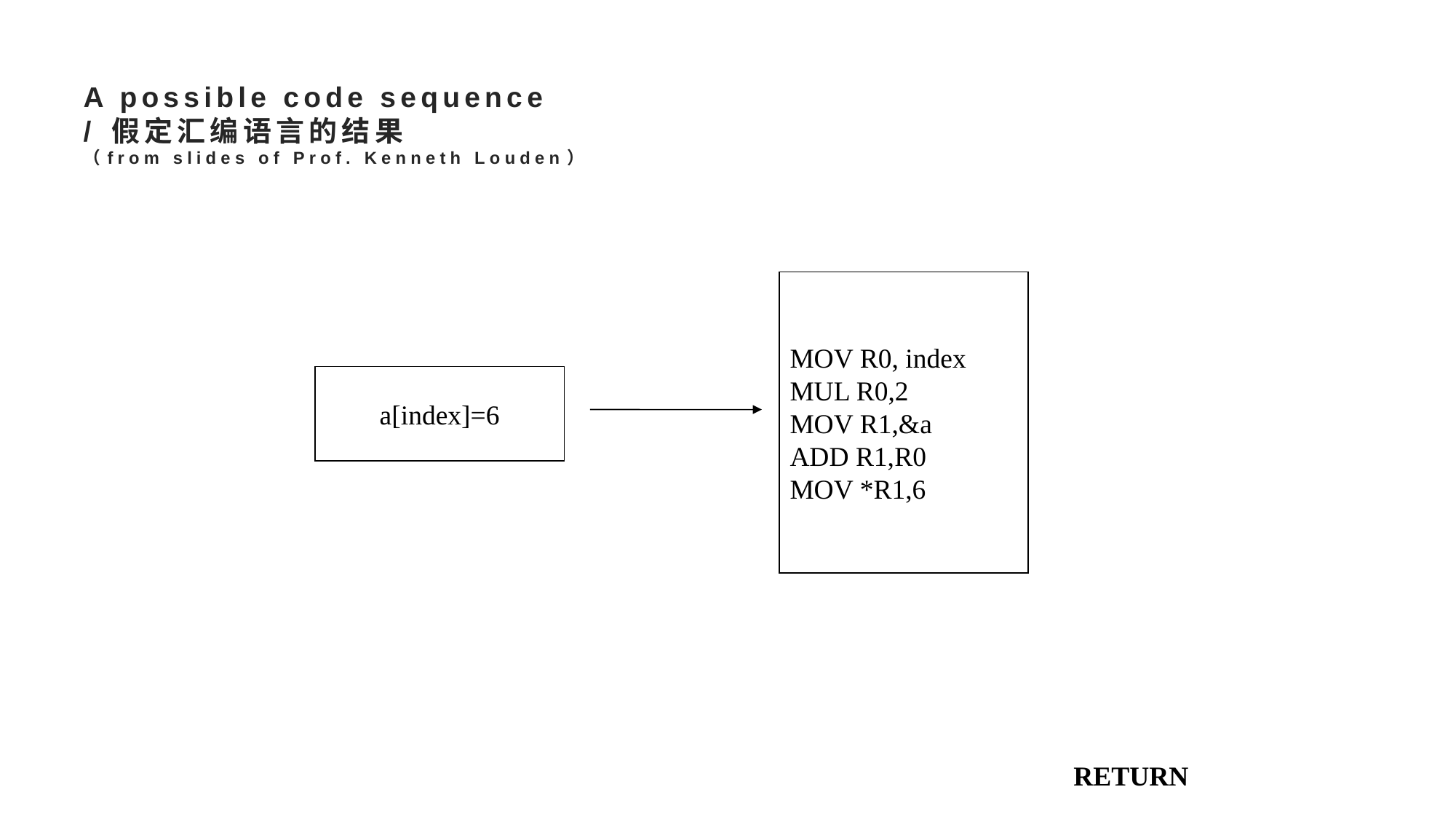

# A possible code sequence / 假定汇编语言的结果 （from slides of Prof. Kenneth Louden）
MOV R0, index
MUL R0,2
MOV R1,&a
ADD R1,R0
MOV *R1,6
a[index]=6

RETURN